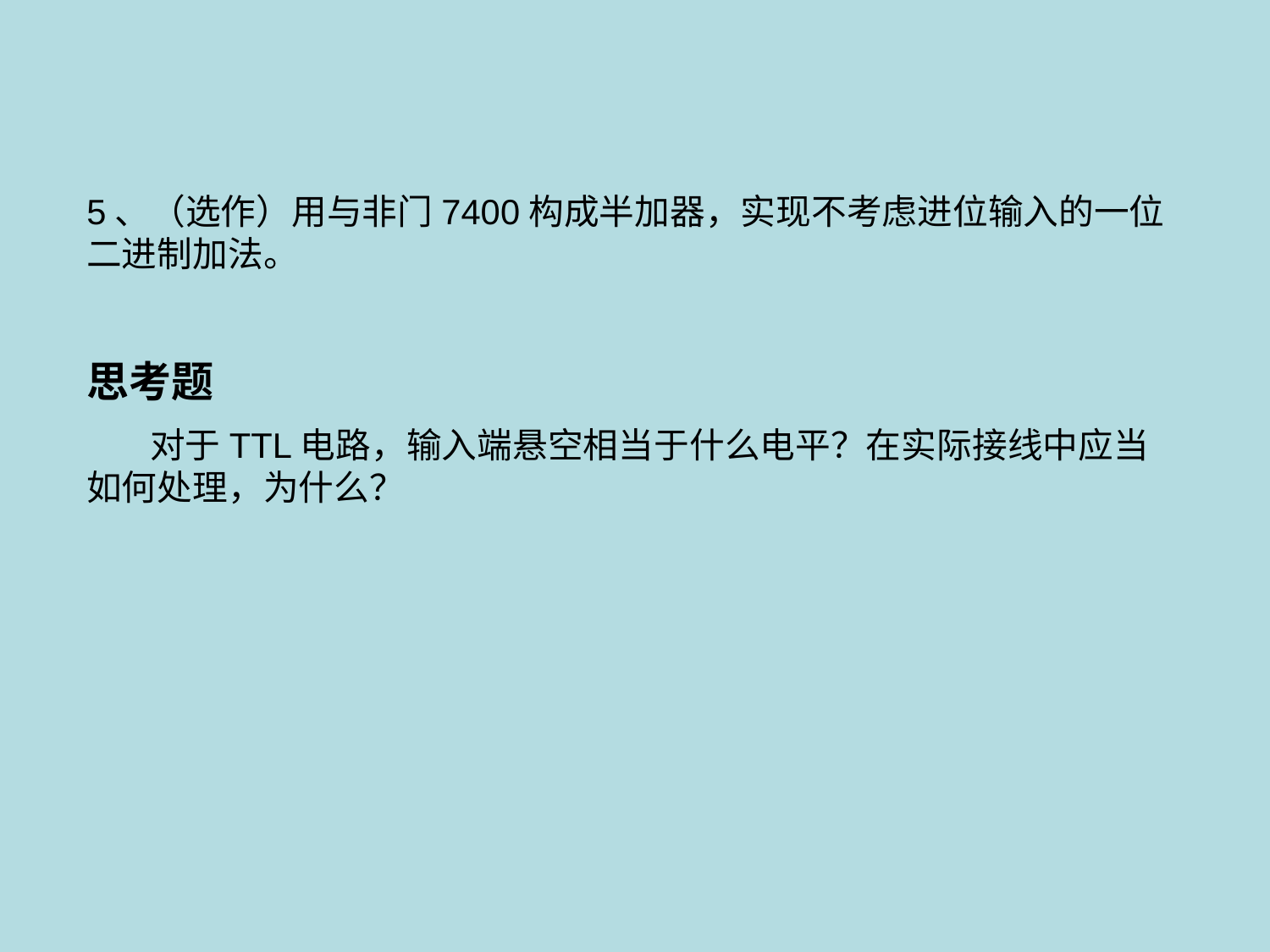

5、（选作）用与非门7400构成半加器，实现不考虑进位输入的一位二进制加法。

思考题
对于TTL电路，输入端悬空相当于什么电平？在实际接线中应当如何处理，为什么？